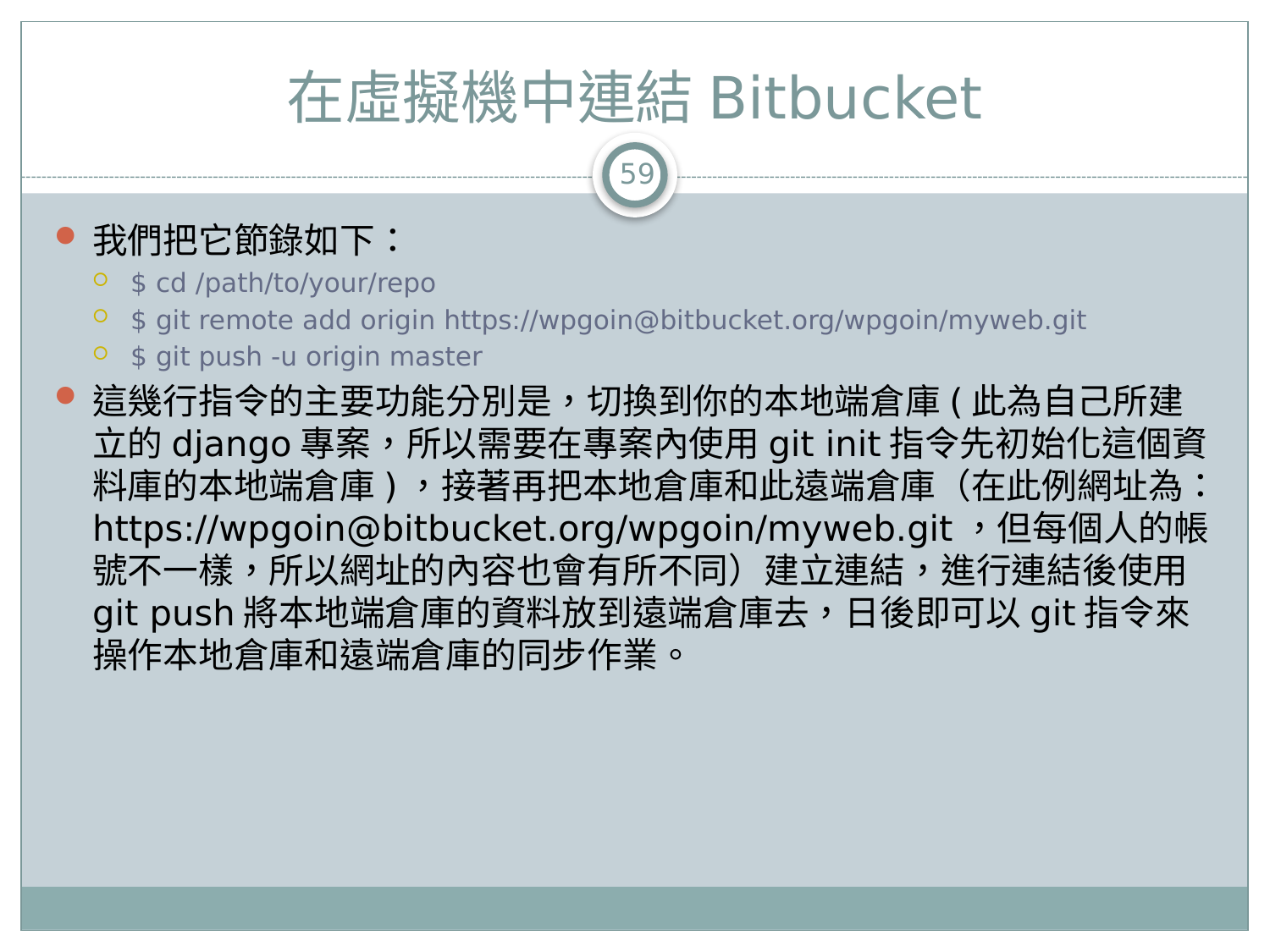

# 在虛擬機中連結Bitbucket
59
我們把它節錄如下：
$ cd /path/to/your/repo
$ git remote add origin https://wpgoin@bitbucket.org/wpgoin/myweb.git
$ git push -u origin master
這幾行指令的主要功能分別是，切換到你的本地端倉庫(此為自己所建立的django專案，所以需要在專案內使用git init指令先初始化這個資料庫的本地端倉庫)，接著再把本地倉庫和此遠端倉庫（在此例網址為：https://wpgoin@bitbucket.org/wpgoin/myweb.git，但每個人的帳號不一樣，所以網址的內容也會有所不同）建立連結，進行連結後使用git push將本地端倉庫的資料放到遠端倉庫去，日後即可以git指令來操作本地倉庫和遠端倉庫的同步作業。